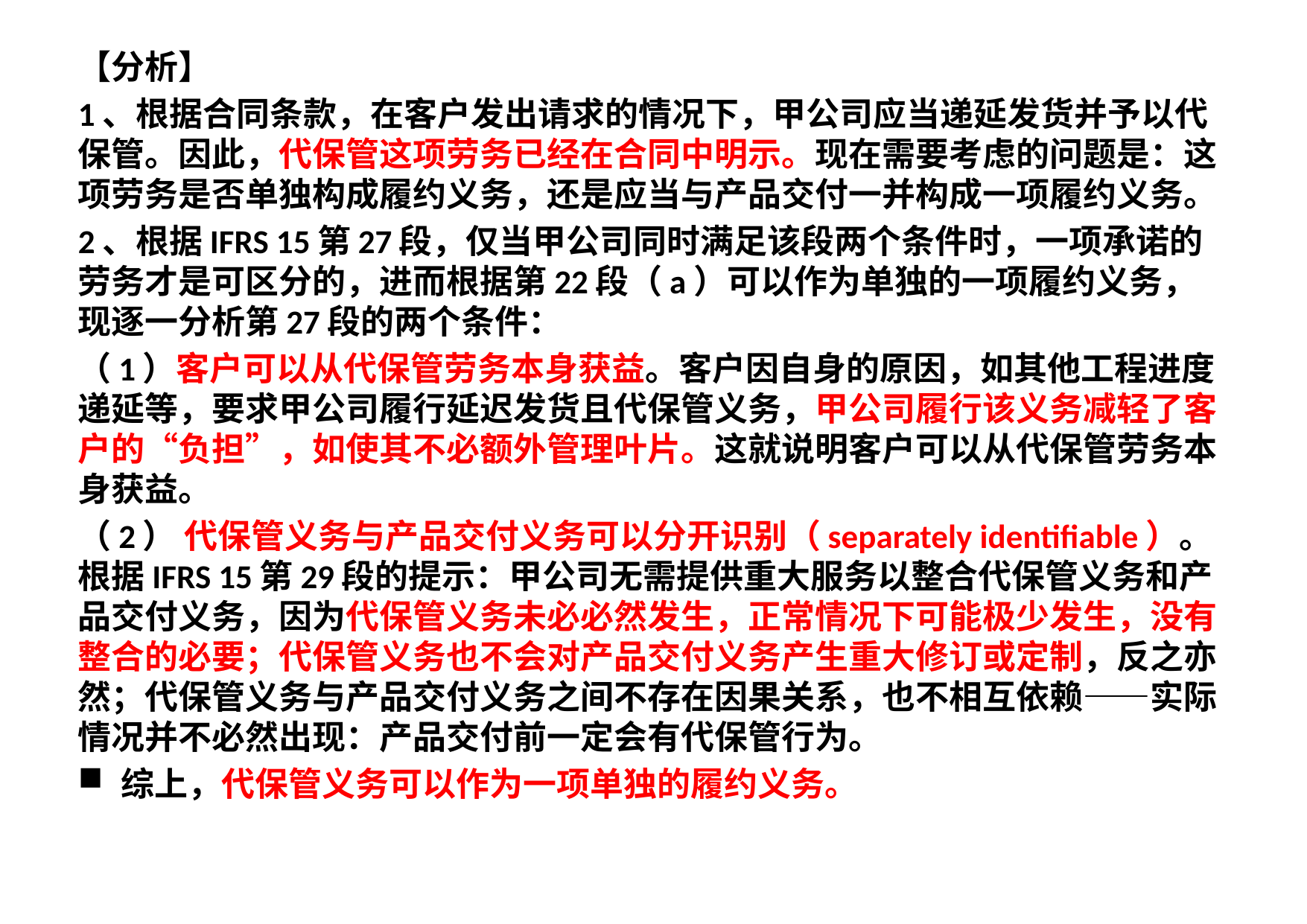

【分析】
1、根据合同条款，在客户发出请求的情况下，甲公司应当递延发货并予以代保管。因此，代保管这项劳务已经在合同中明示。现在需要考虑的问题是：这项劳务是否单独构成履约义务，还是应当与产品交付一并构成一项履约义务。
2、根据IFRS 15第27段，仅当甲公司同时满足该段两个条件时，一项承诺的劳务才是可区分的，进而根据第22段（a）可以作为单独的一项履约义务，现逐一分析第27段的两个条件：
（1）客户可以从代保管劳务本身获益。客户因自身的原因，如其他工程进度递延等，要求甲公司履行延迟发货且代保管义务，甲公司履行该义务减轻了客户的“负担”，如使其不必额外管理叶片。这就说明客户可以从代保管劳务本身获益。
（2） 代保管义务与产品交付义务可以分开识别（separately identifiable）。根据IFRS 15第29段的提示：甲公司无需提供重大服务以整合代保管义务和产品交付义务，因为代保管义务未必必然发生，正常情况下可能极少发生，没有整合的必要；代保管义务也不会对产品交付义务产生重大修订或定制，反之亦然；代保管义务与产品交付义务之间不存在因果关系，也不相互依赖——实际情况并不必然出现：产品交付前一定会有代保管行为。
综上，代保管义务可以作为一项单独的履约义务。
67